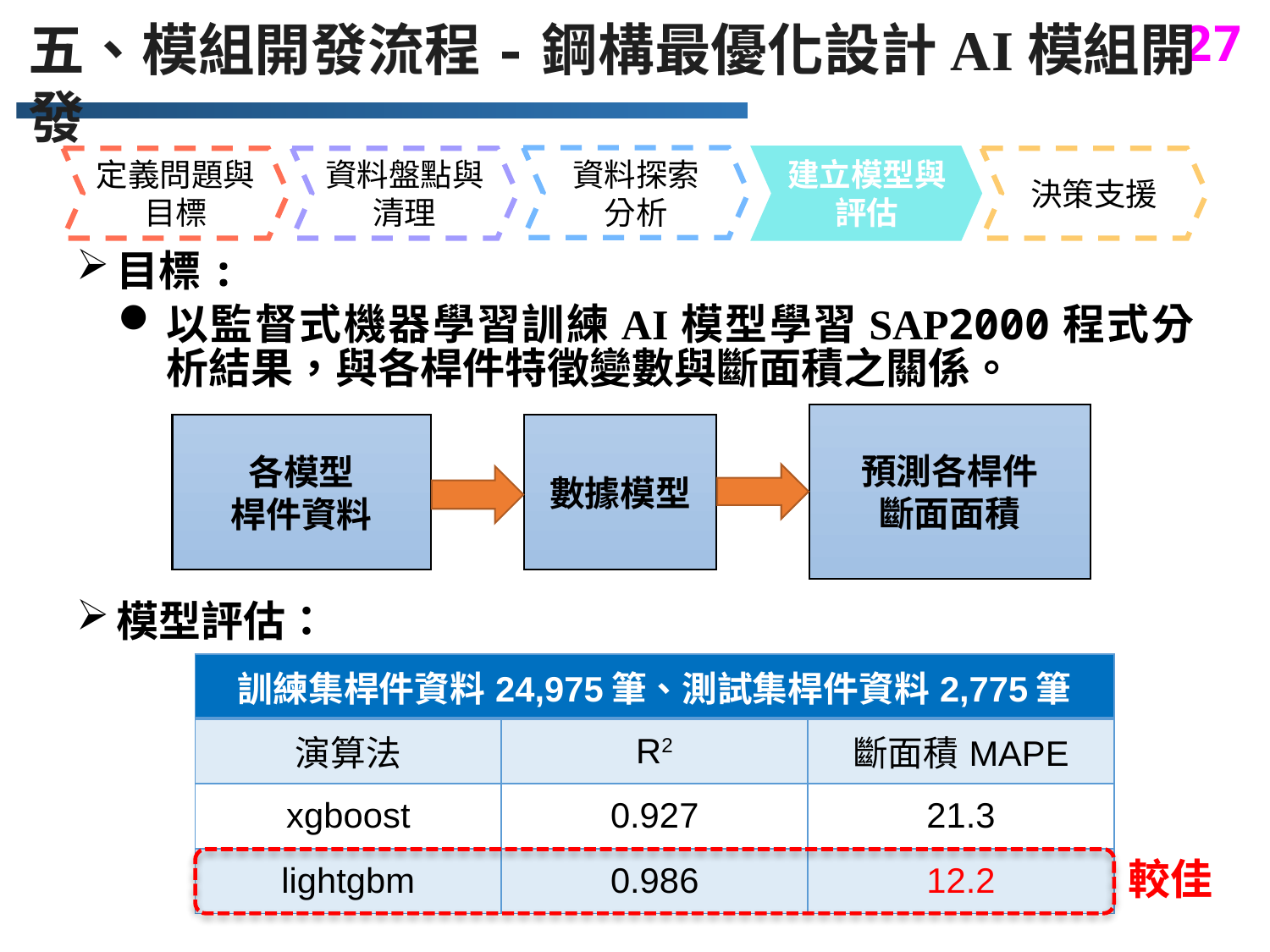

五、模組開發流程-鋼構最優化設計AI模組開發

資料探索
分析
定義問題與目標
資料盤點與清理
建立模型與評估
決策支援
目標:
以監督式機器學習訓練AI模型學習SAP2000程式分析結果，與各桿件特徵變數與斷面積之關係。

模型評估：
預測各桿件
斷面面積
各模型
桿件資料
數據模型

| 訓練集桿件資料24,975筆、測試集桿件資料2,775筆 |  |  |
| --- | --- | --- |
| 演算法 | R2 | 斷面積MAPE |
| xgboost | 0.927 | 21.3 |
| lightgbm | 0.986 | 12.2 |

較佳